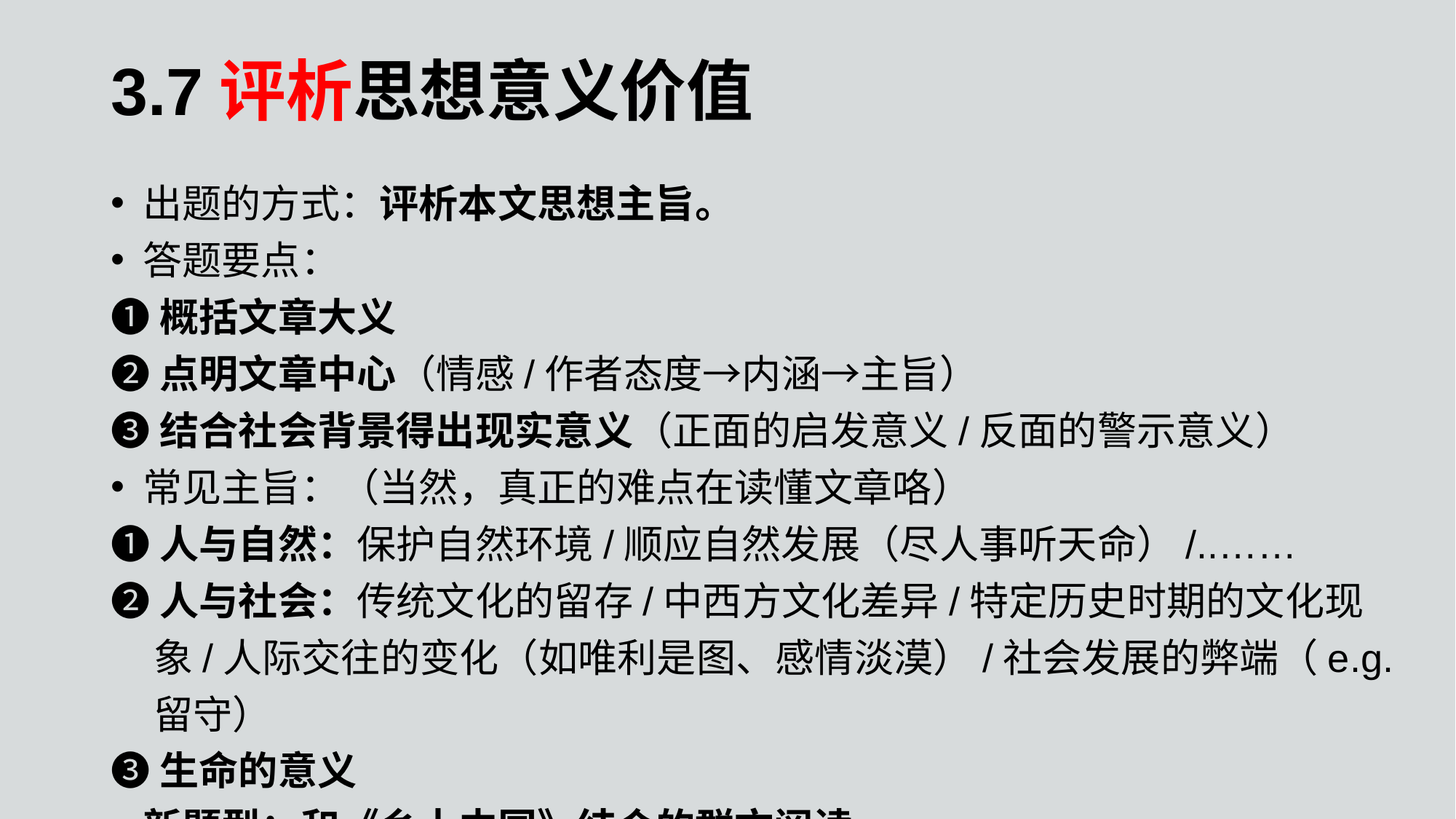

3.7评析思想意义价值
出题的方式：评析本文思想主旨。
答题要点：
❶概括文章大义
❷点明文章中心（情感/作者态度→内涵→主旨）
❸结合社会背景得出现实意义（正面的启发意义/反面的警示意义）
常见主旨：（当然，真正的难点在读懂文章咯）
❶人与自然：保护自然环境/顺应自然发展（尽人事听天命）/..……
❷人与社会：传统文化的留存/中西方文化差异/特定历史时期的文化现象/人际交往的变化（如唯利是图、感情淡漠）/社会发展的弊端（e.g.留守）
❸生命的意义
新题型：和《乡土中国》结合的群文阅读